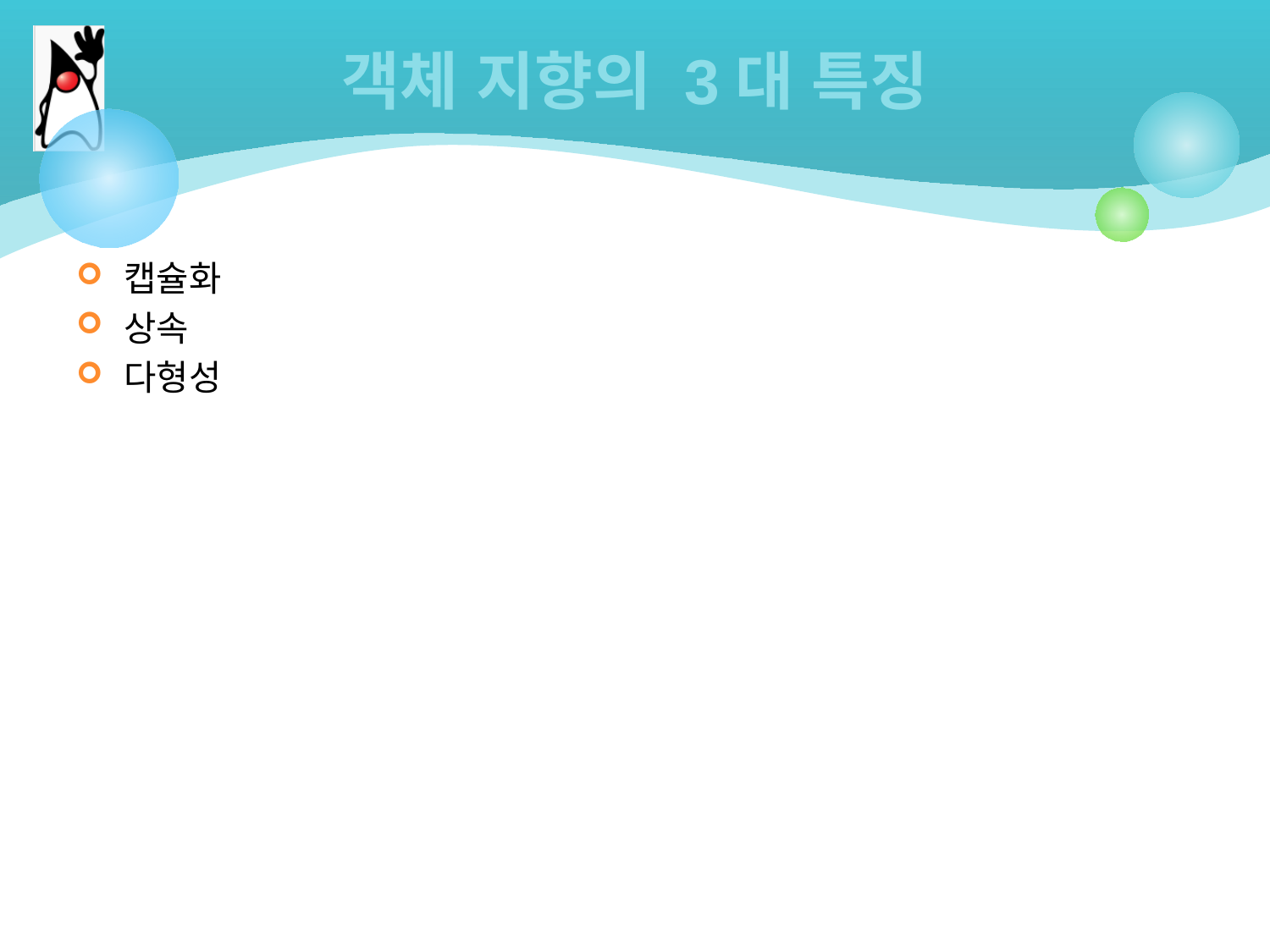

# 객체 지향의 3대 특징
캡슐화
상속
다형성